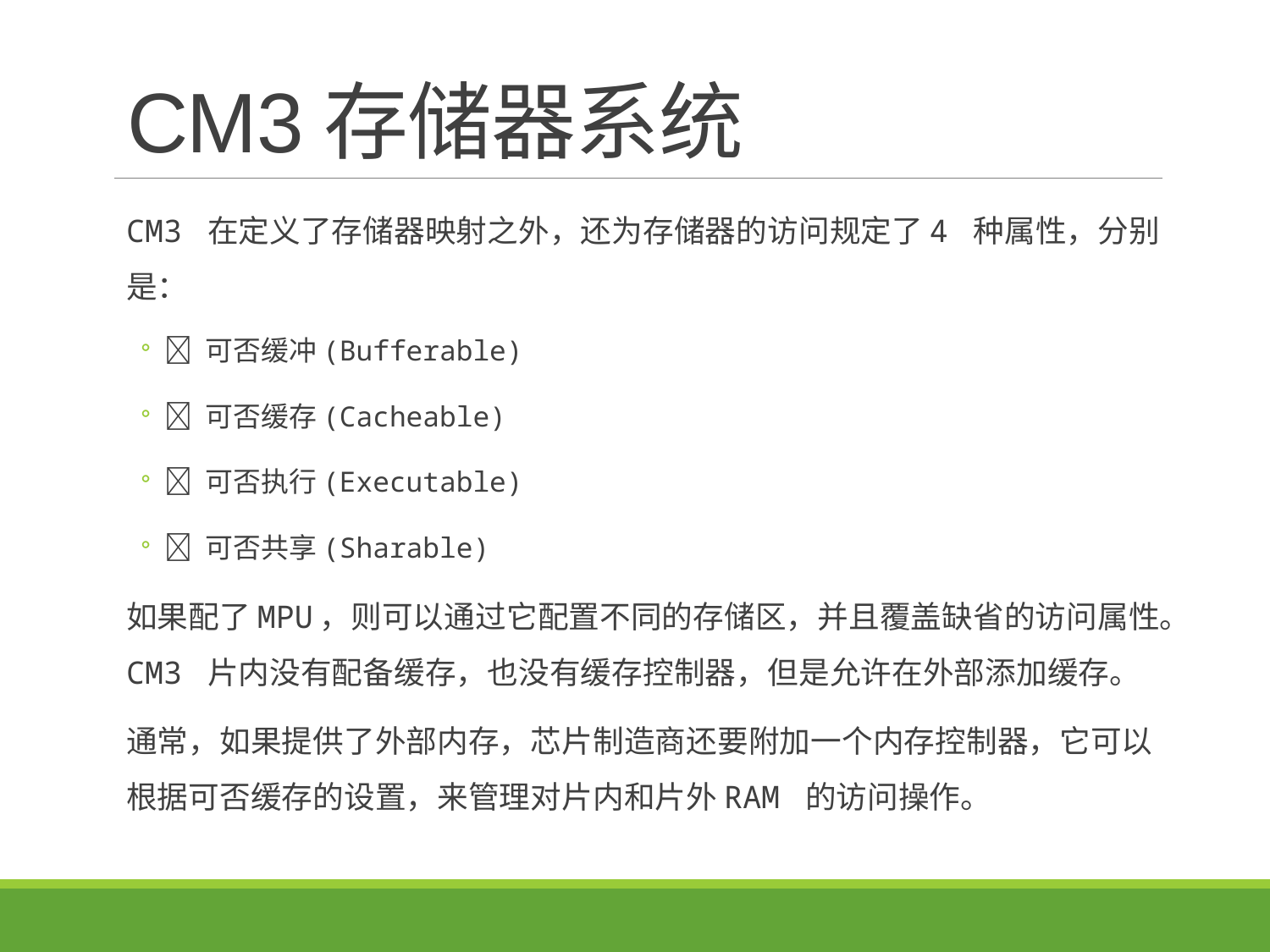

# CM3存储器系统
CM3 在定义了存储器映射之外，还为存储器的访问规定了4 种属性，分别是：
􀁺 可否缓冲(Bufferable)
􀁺 可否缓存(Cacheable)
􀁺 可否执行(Executable)
􀁺 可否共享(Sharable)
如果配了MPU，则可以通过它配置不同的存储区，并且覆盖缺省的访问属性。CM3 片内没有配备缓存，也没有缓存控制器，但是允许在外部添加缓存。
通常，如果提供了外部内存，芯片制造商还要附加一个内存控制器，它可以根据可否缓存的设置，来管理对片内和片外RAM 的访问操作。